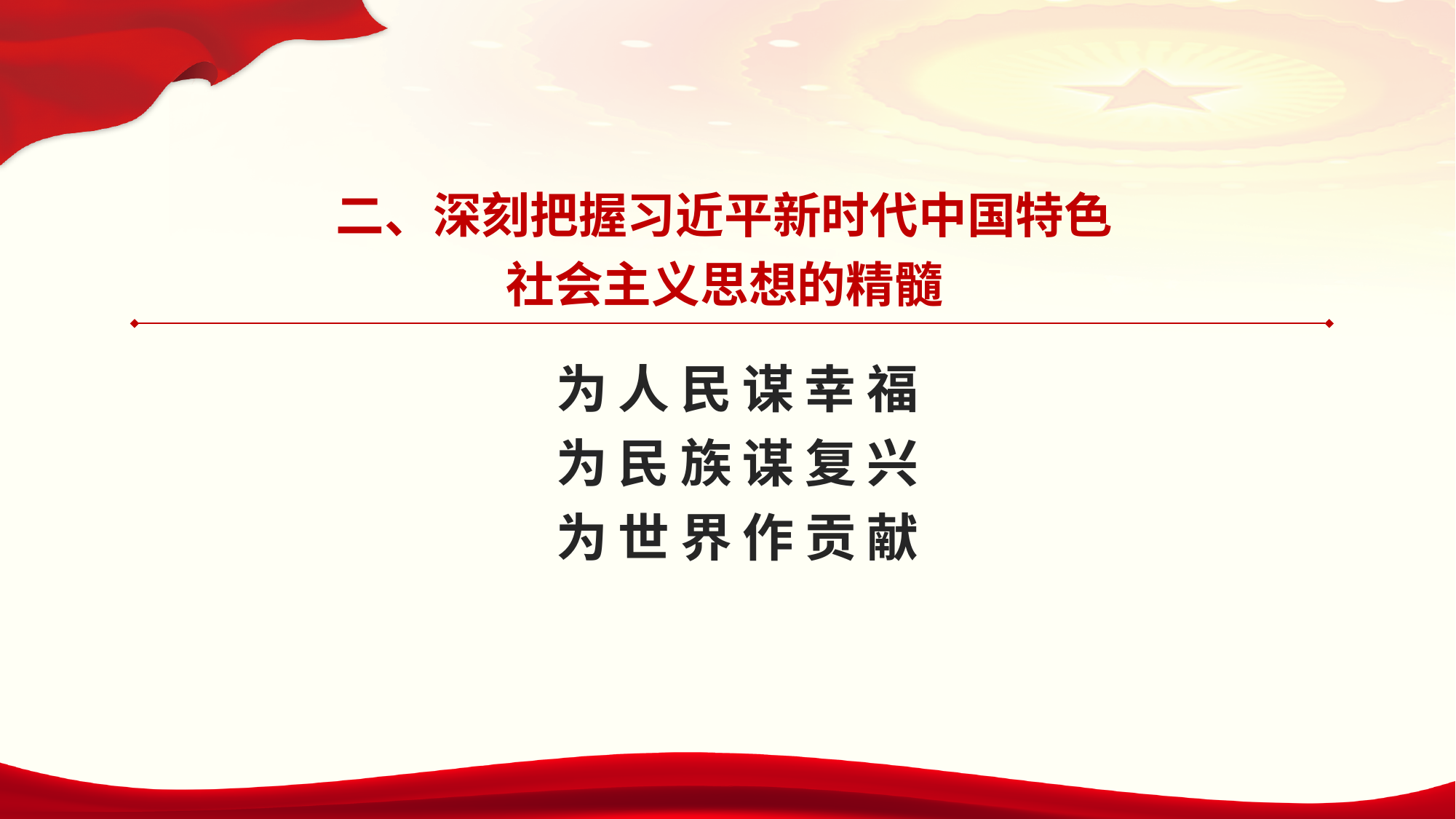

二、深刻把握习近平新时代中国特色
社会主义思想的精髓
为人民谋幸福
为民族谋复兴
为世界作贡献